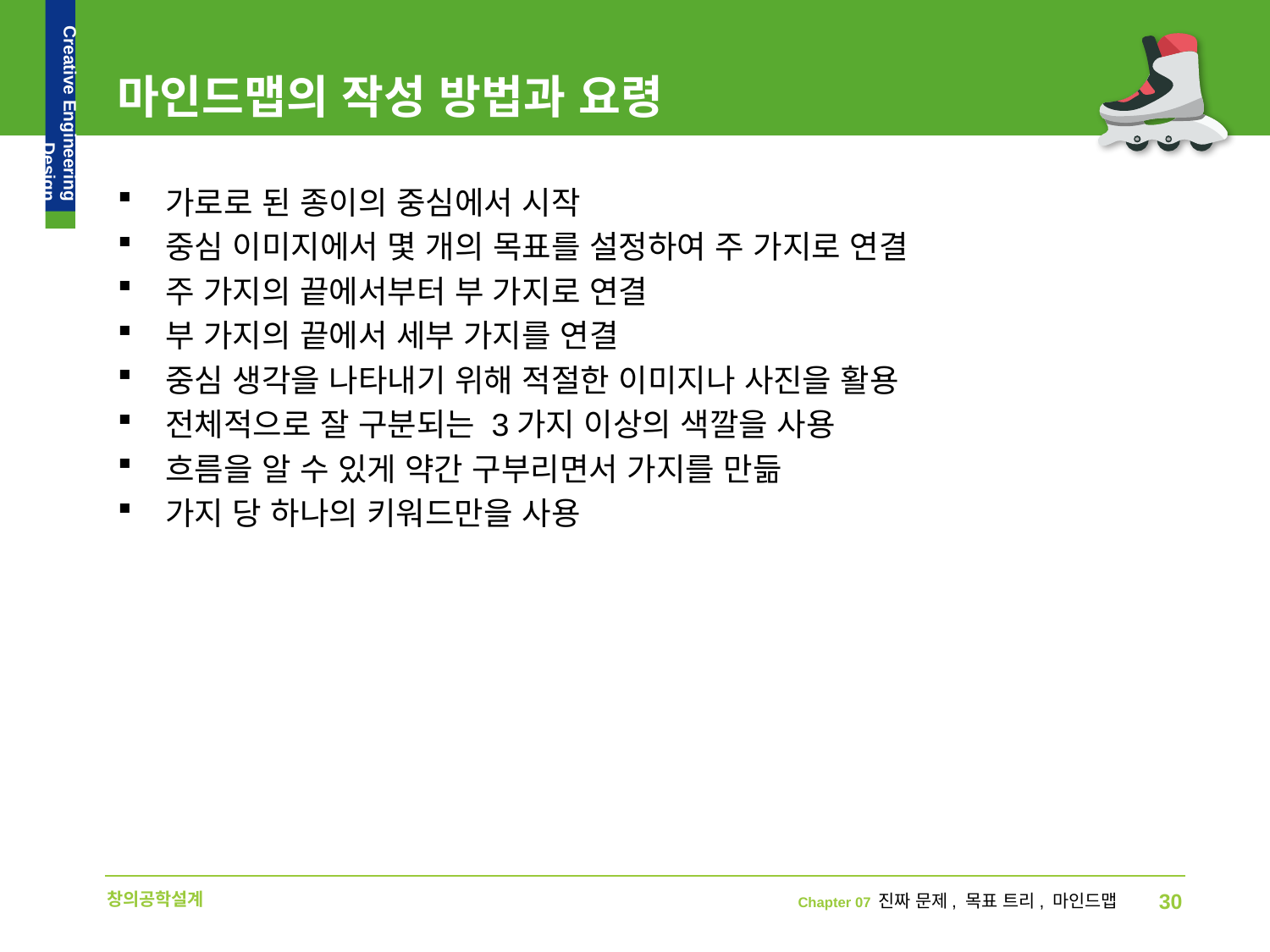

# 마인드맵의 작성 방법과 요령
가로로 된 종이의 중심에서 시작
중심 이미지에서 몇 개의 목표를 설정하여 주 가지로 연결
주 가지의 끝에서부터 부 가지로 연결
부 가지의 끝에서 세부 가지를 연결
중심 생각을 나타내기 위해 적절한 이미지나 사진을 활용
전체적으로 잘 구분되는 3가지 이상의 색깔을 사용
흐름을 알 수 있게 약간 구부리면서 가지를 만듦
가지 당 하나의 키워드만을 사용